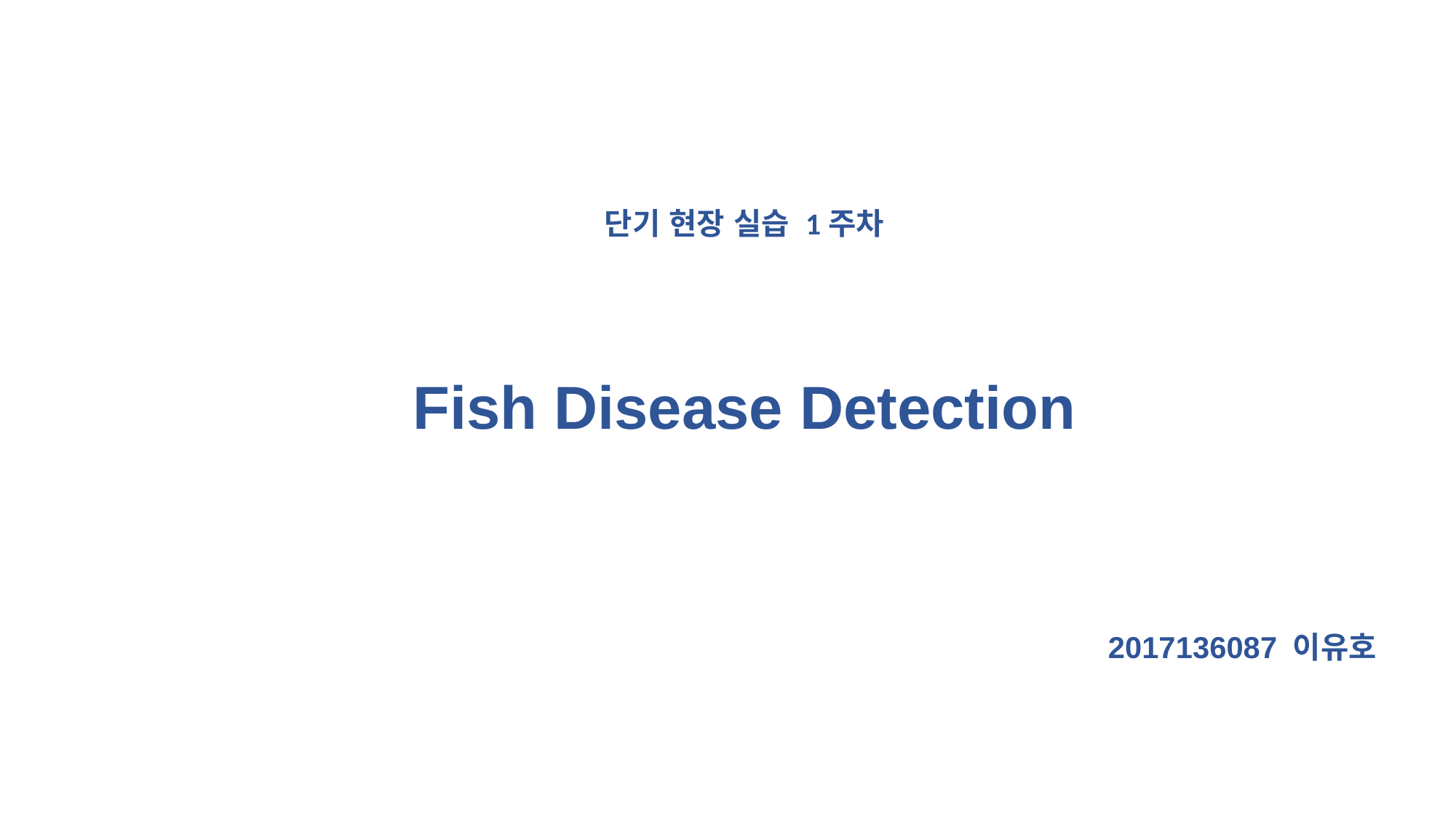

# 단기 현장 실습 1주차
Fish Disease Detection
2017136087 이유호